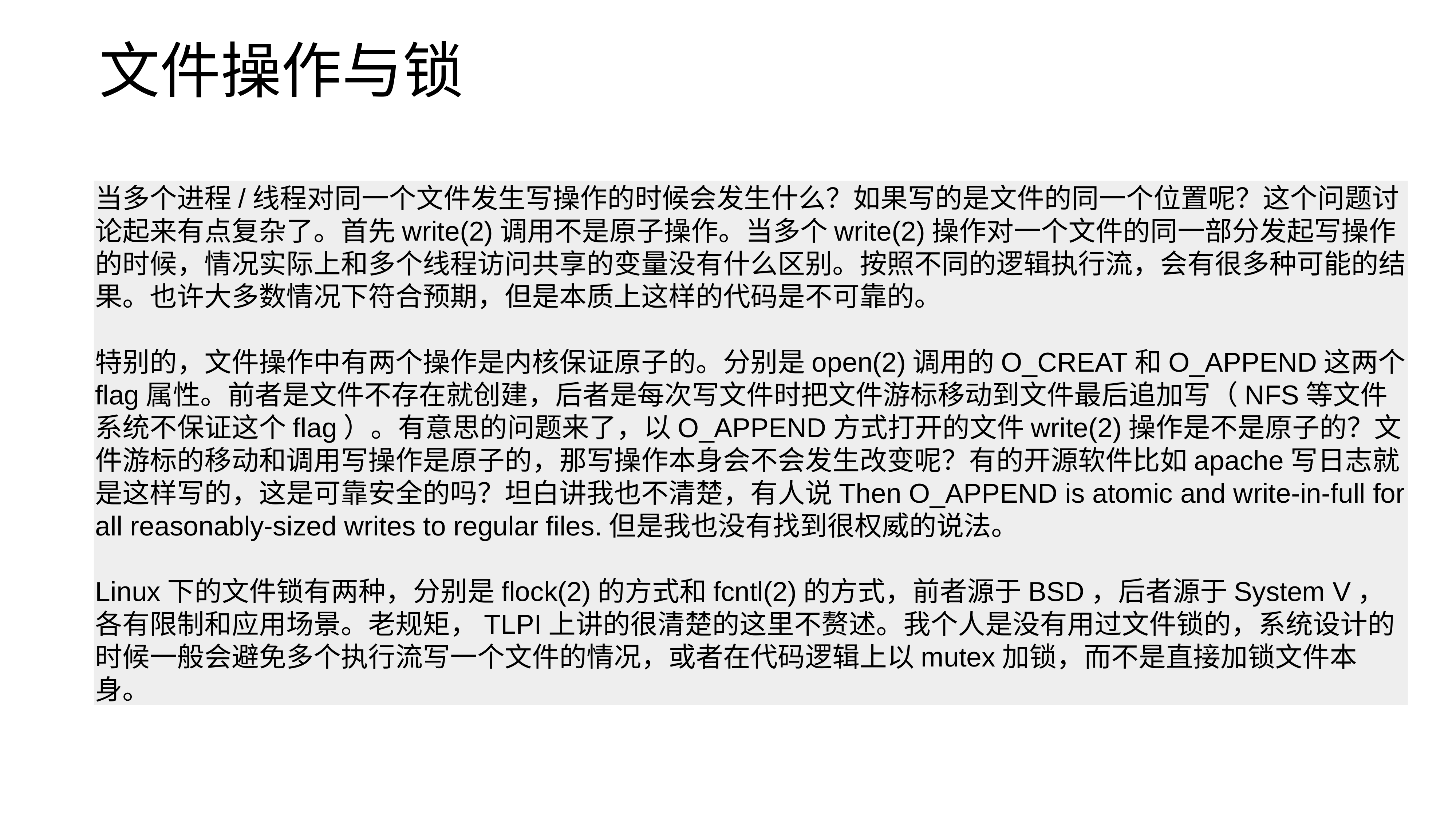

文件操作与锁
当多个进程/线程对同一个文件发生写操作的时候会发生什么？如果写的是文件的同一个位置呢？这个问题讨论起来有点复杂了。首先write(2)调用不是原子操作。当多个write(2)操作对一个文件的同一部分发起写操作的时候，情况实际上和多个线程访问共享的变量没有什么区别。按照不同的逻辑执行流，会有很多种可能的结果。也许大多数情况下符合预期，但是本质上这样的代码是不可靠的。

特别的，文件操作中有两个操作是内核保证原子的。分别是open(2)调用的O_CREAT和O_APPEND这两个flag属性。前者是文件不存在就创建，后者是每次写文件时把文件游标移动到文件最后追加写（NFS等文件系统不保证这个flag）。有意思的问题来了，以O_APPEND方式打开的文件write(2)操作是不是原子的？文件游标的移动和调用写操作是原子的，那写操作本身会不会发生改变呢？有的开源软件比如apache写日志就是这样写的，这是可靠安全的吗？坦白讲我也不清楚，有人说Then O_APPEND is atomic and write-in-full for all reasonably-sized writes to regular files.但是我也没有找到很权威的说法。

Linux下的文件锁有两种，分别是flock(2)的方式和fcntl(2)的方式，前者源于BSD，后者源于System V，各有限制和应用场景。老规矩，TLPI上讲的很清楚的这里不赘述。我个人是没有用过文件锁的，系统设计的时候一般会避免多个执行流写一个文件的情况，或者在代码逻辑上以mutex加锁，而不是直接加锁文件本身。